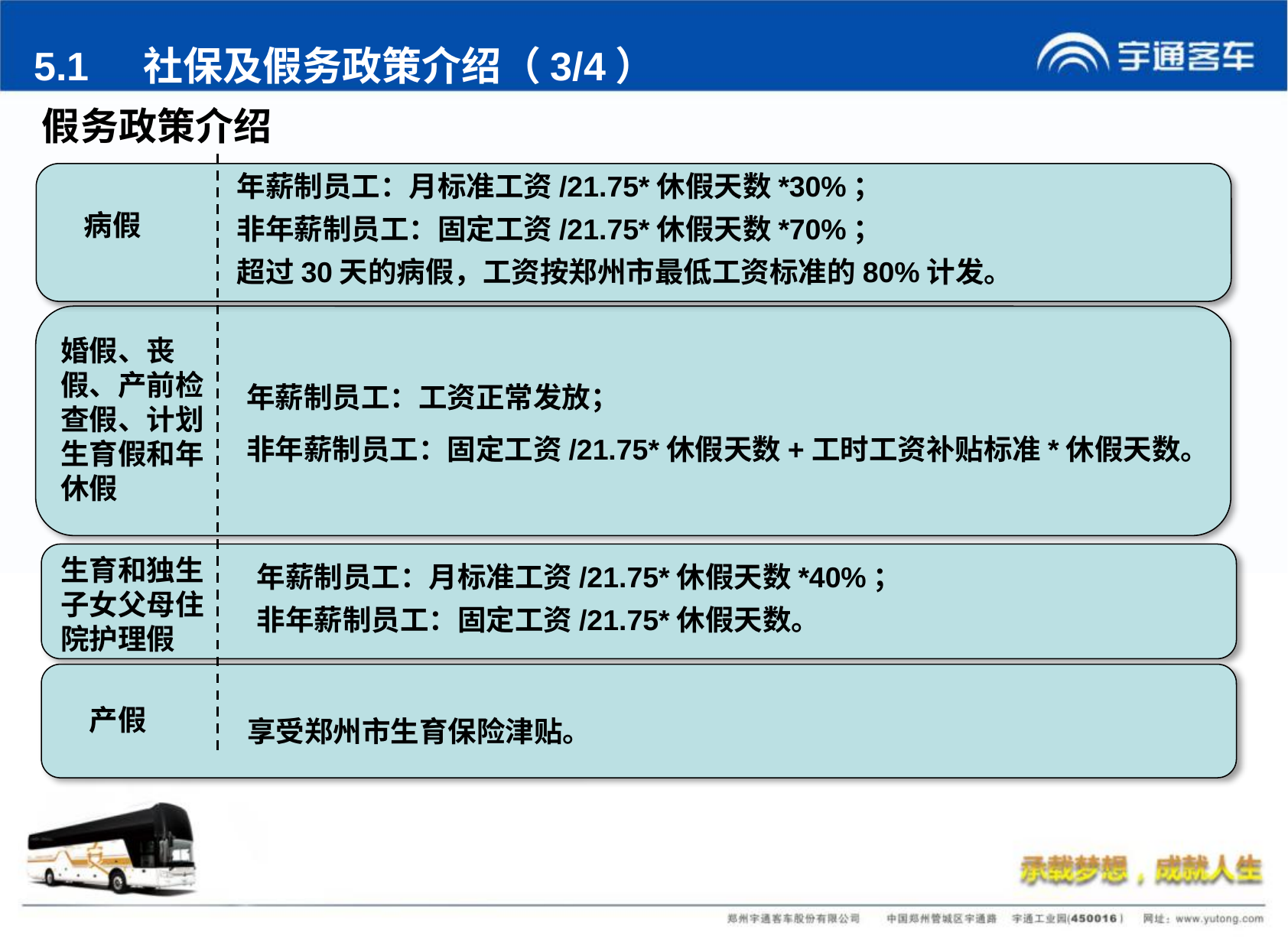

5.1    社保及假务政策介绍（3/4）
假务政策介绍
年薪制员工：月标准工资/21.75*休假天数*30%；
非年薪制员工：固定工资/21.75*休假天数*70%；
超过30天的病假，工资按郑州市最低工资标准的80%计发。

病假

婚假、丧假、产前检查假、计划生育假和年休假
年薪制员工：工资正常发放；
非年薪制员工：固定工资/21.75*休假天数+工时工资补贴标准*休假天数。

年薪制员工：月标准工资/21.75*休假天数*40%；
非年薪制员工：固定工资/21.75*休假天数。
生育和独生子女父母住院护理假

产假
享受郑州市生育保险津贴。